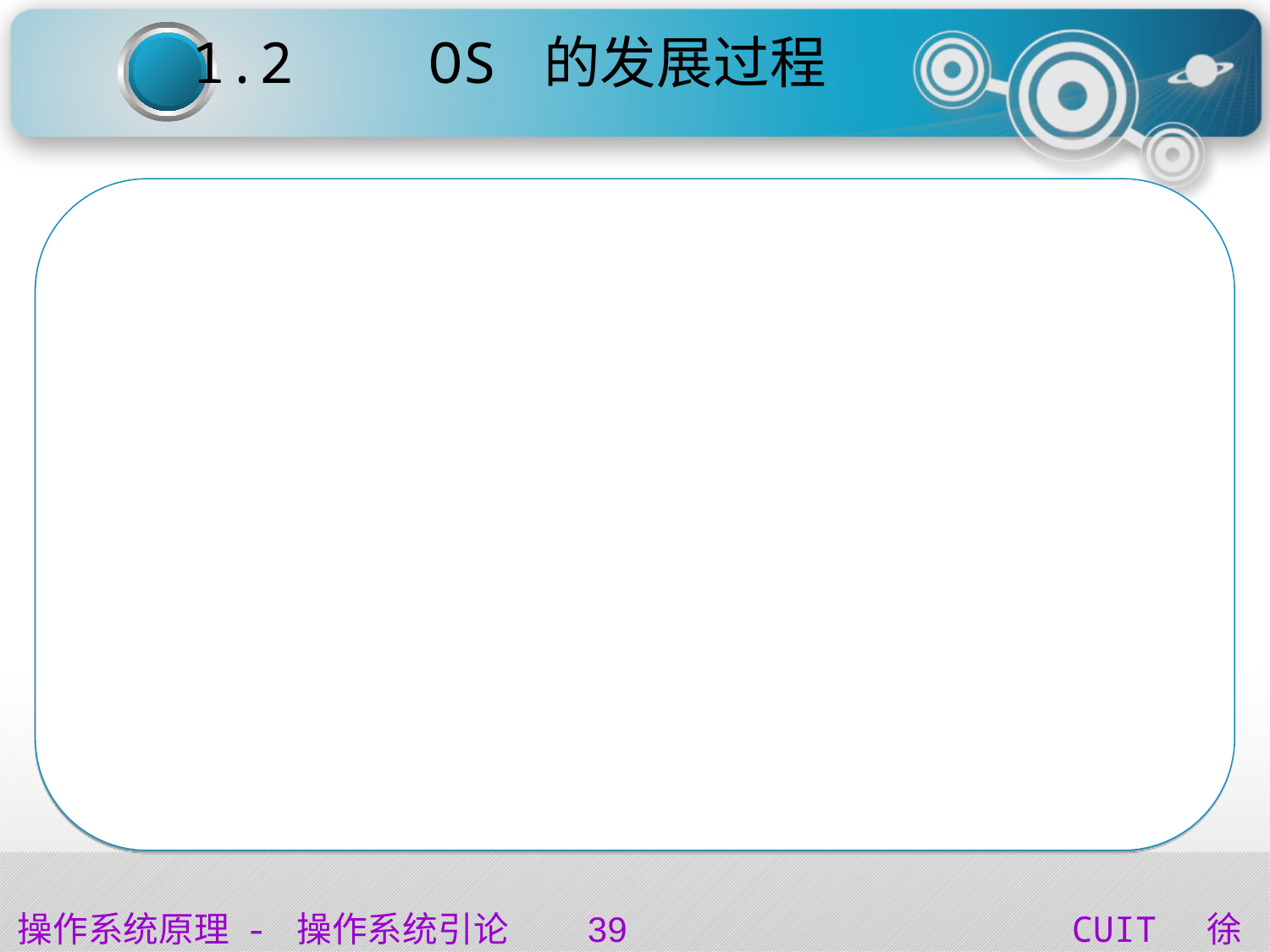

1.2    OS 的发展过程
并行系统OS （Parallel Systems）
引入多处理机的原因
多处理机系统的类型
紧密耦合（Tightly Coupled）MPS
松散耦合（Loosely Coupled）MPS